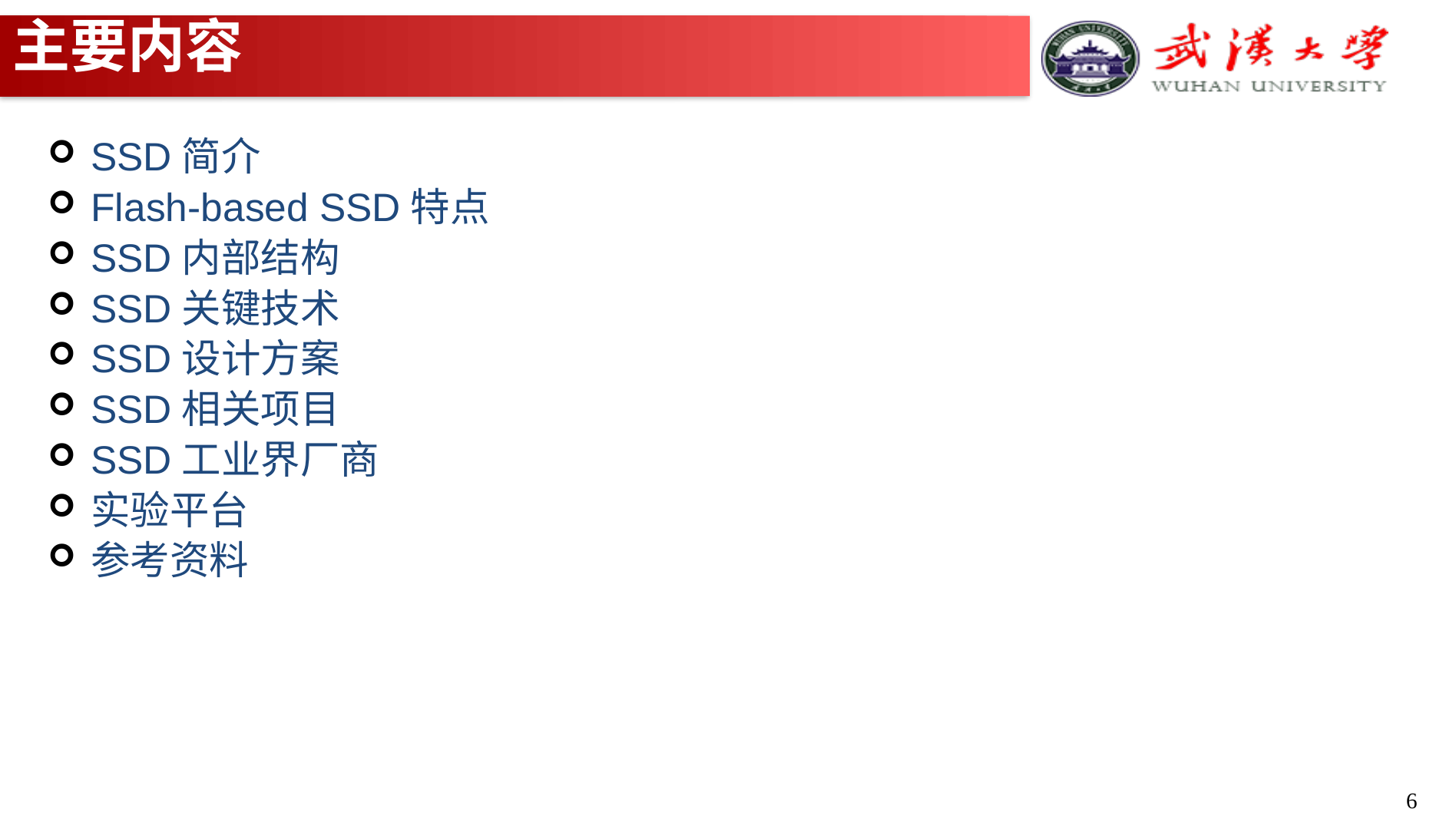

# 主要内容
SSD简介
Flash-based SSD特点
SSD内部结构
SSD关键技术
SSD设计方案
SSD相关项目
SSD工业界厂商
实验平台
参考资料